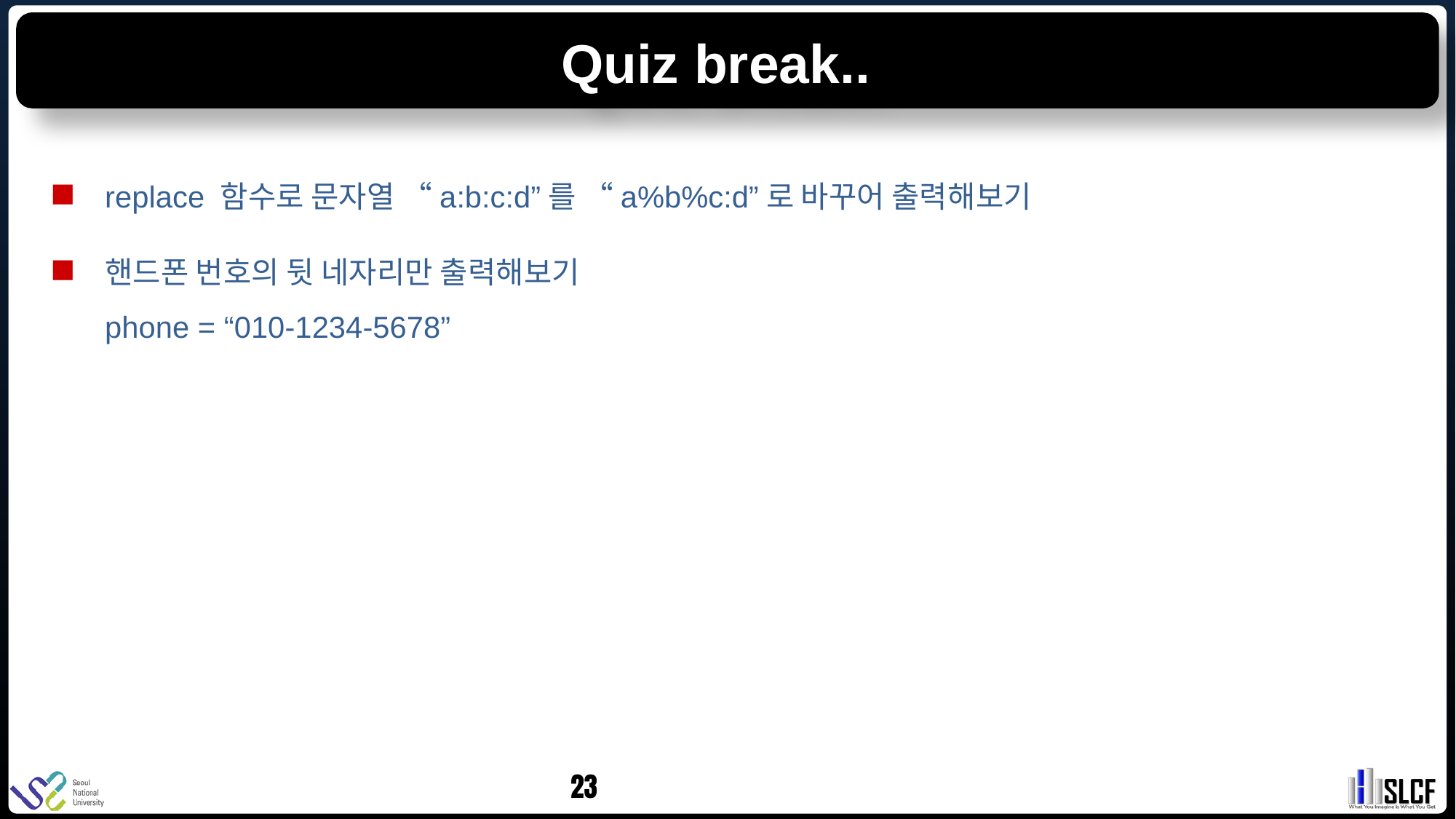

# Quiz break..
replace 함수로 문자열 “a:b:c:d”를 “a%b%c:d”로 바꾸어 출력해보기
핸드폰 번호의 뒷 네자리만 출력해보기
phone = “010-1234-5678”

23